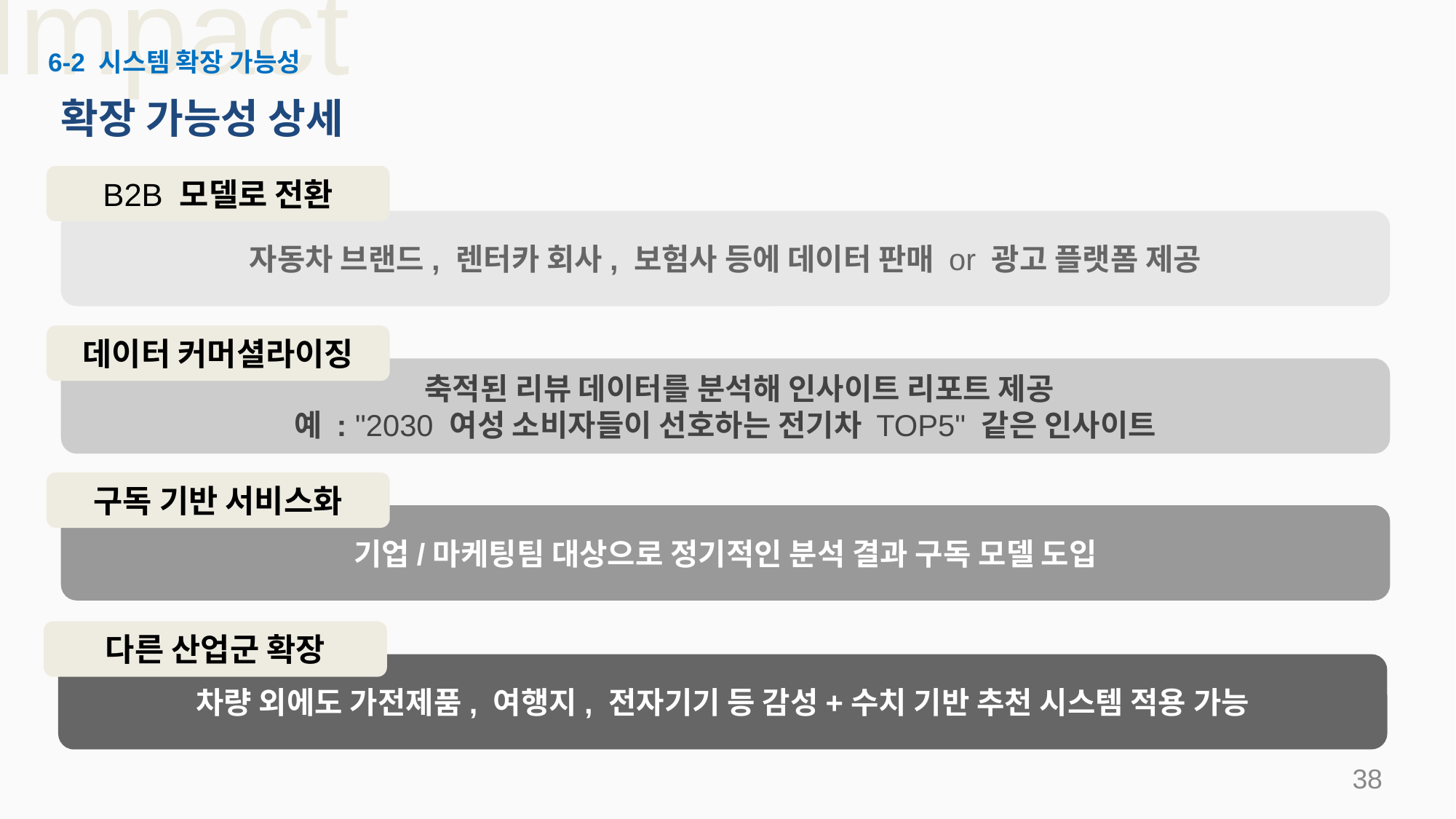

Impact
6-2 시스템 확장 가능성
확장 가능성 상세
B2B 모델로 전환
자동차 브랜드, 렌터카 회사, 보험사 등에 데이터 판매 or 광고 플랫폼 제공
데이터 커머셜라이징
   축적된 리뷰 데이터를 분석해 인사이트 리포트 제공
예 : "2030 여성 소비자들이 선호하는 전기차 TOP5" 같은 인사이트
구독 기반 서비스화
기업/마케팅팀 대상으로 정기적인 분석 결과 구독 모델 도입
다른 산업군 확장
차량 외에도 가전제품, 여행지, 전자기기 등 감성+수치 기반 추천 시스템 적용 가능
38